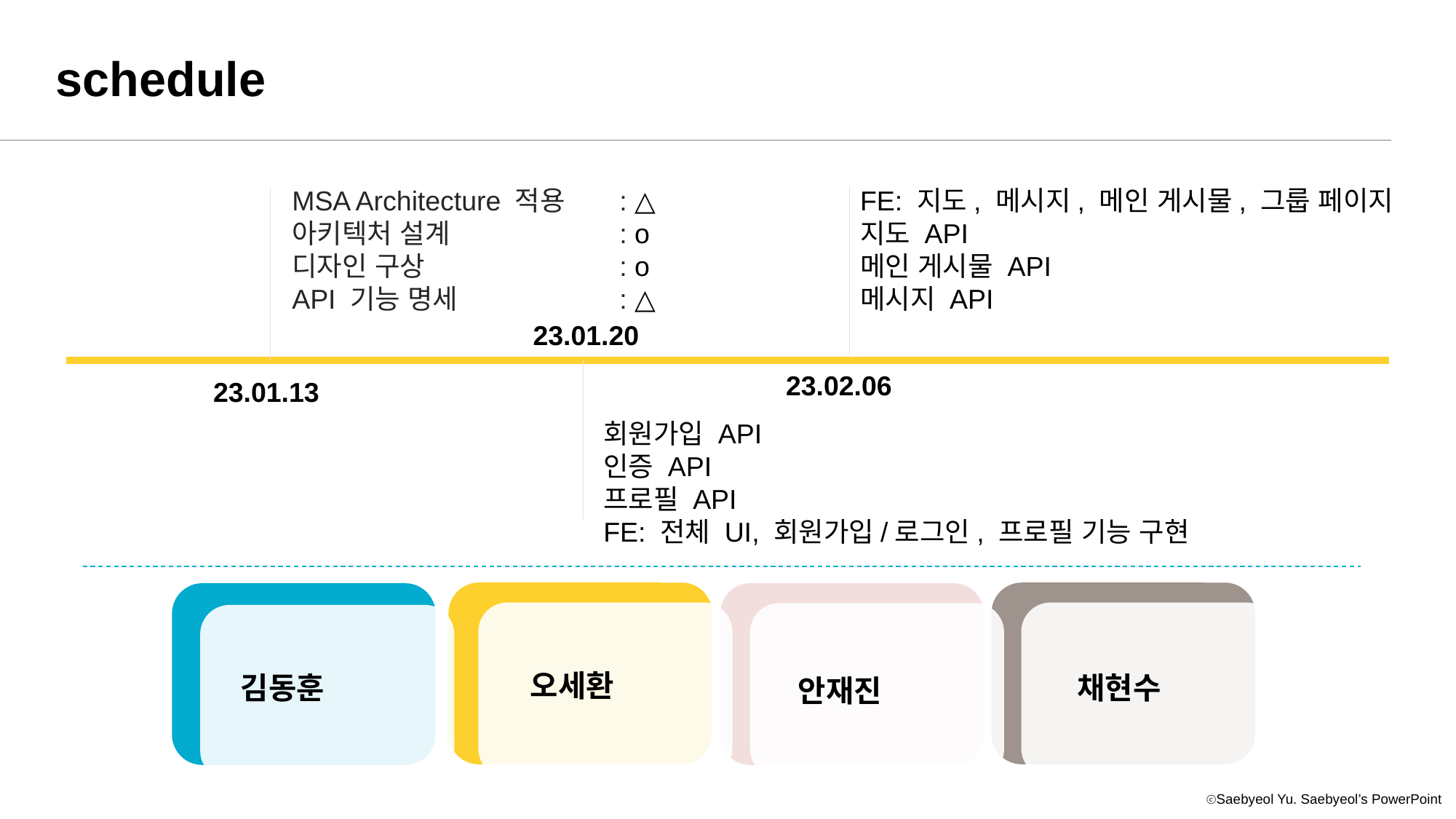

schedule
FE: 지도, 메시지, 메인 게시물, 그룹 페이지
지도 API
메인 게시물 API
메시지 API
MSA Architecture 적용	: △
아키텍처 설계		: o
디자인 구상 		: o
API 기능 명세 		: △
23.01.20
23.02.06
23.01.13
회원가입 API
인증 API
프로필 API
FE: 전체 UI, 회원가입/로그인, 프로필 기능 구현

오세환
김동훈
채현수
안재진